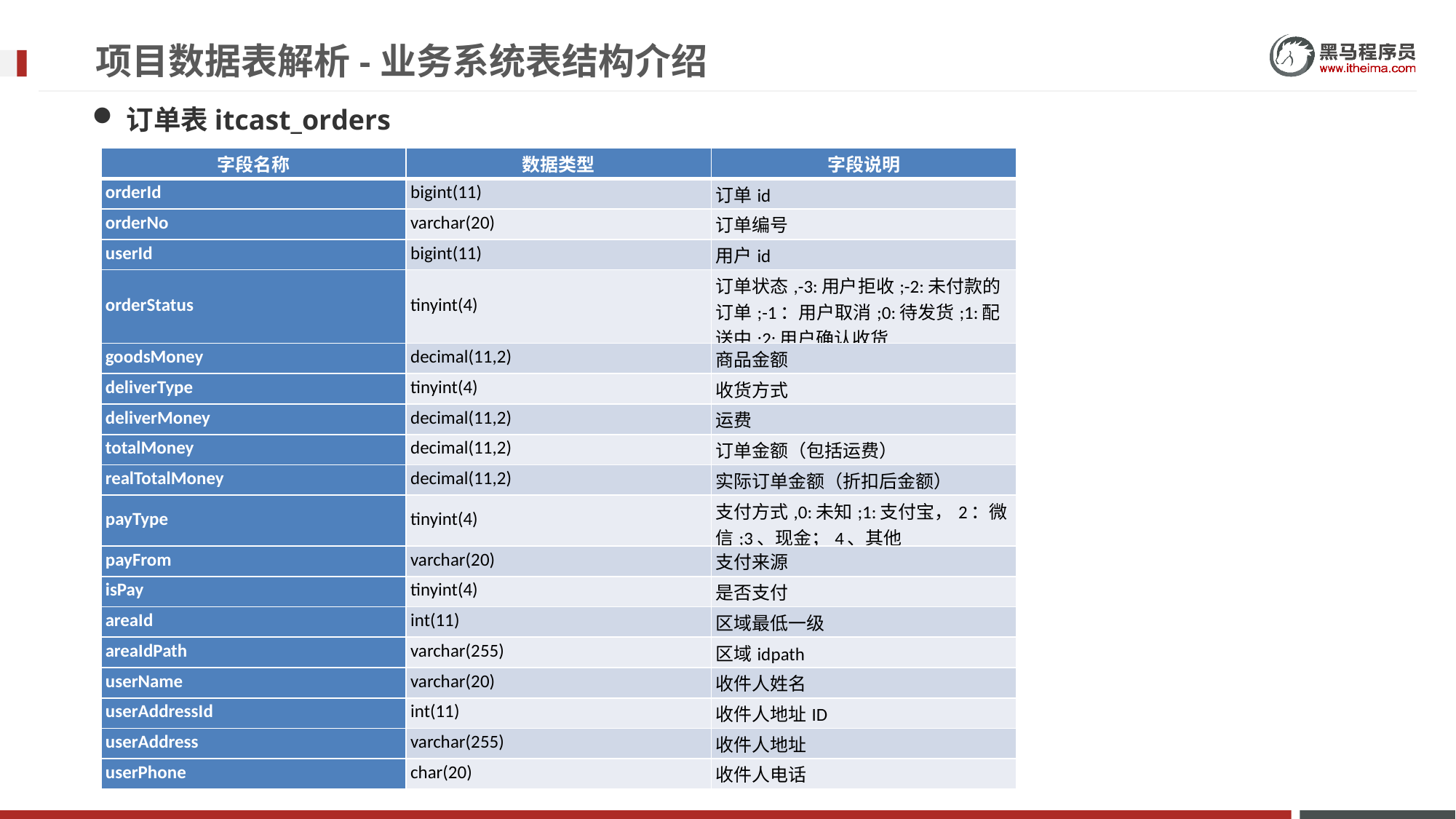

# 项目数据表解析-业务系统表结构介绍
订单表itcast_orders
| 字段名称 | 数据类型 | 字段说明 |
| --- | --- | --- |
| orderId | bigint(11) | 订单id |
| orderNo | varchar(20) | 订单编号 |
| userId | bigint(11) | 用户id |
| orderStatus | tinyint(4) | 订单状态,-3:用户拒收;-2:未付款的订单;-1：用户取消;0:待发货;1:配送中;2:用户确认收货 |
| goodsMoney | decimal(11,2) | 商品金额 |
| deliverType | tinyint(4) | 收货方式 |
| deliverMoney | decimal(11,2) | 运费 |
| totalMoney | decimal(11,2) | 订单金额（包括运费） |
| realTotalMoney | decimal(11,2) | 实际订单金额（折扣后金额） |
| payType | tinyint(4) | 支付方式,0:未知;1:支付宝，2：微信;3、现金；4、其他 |
| payFrom | varchar(20) | 支付来源 |
| isPay | tinyint(4) | 是否支付 |
| areaId | int(11) | 区域最低一级 |
| areaIdPath | varchar(255) | 区域idpath |
| userName | varchar(20) | 收件人姓名 |
| userAddressId | int(11) | 收件人地址ID |
| userAddress | varchar(255) | 收件人地址 |
| userPhone | char(20) | 收件人电话 |